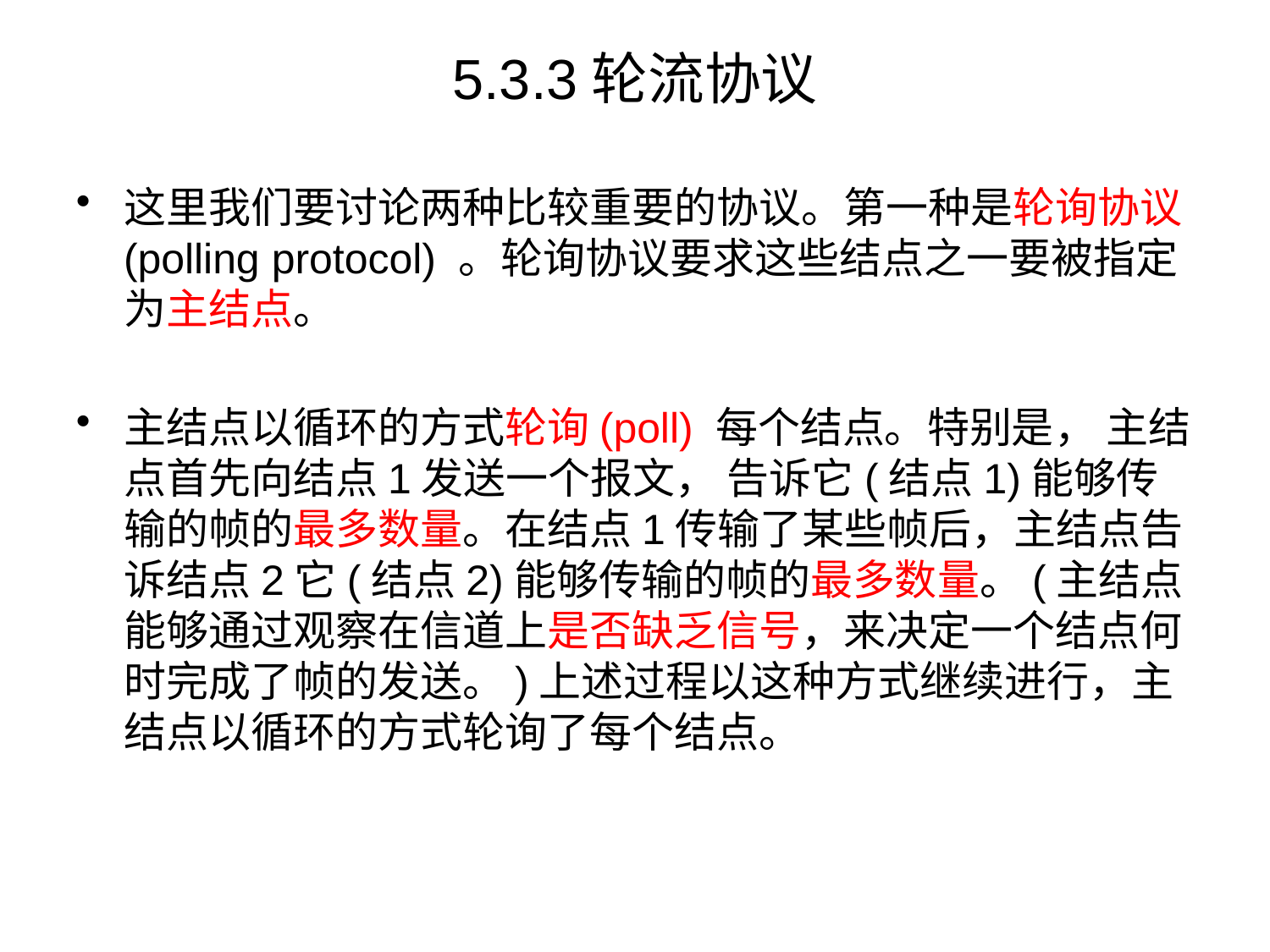

# 5.3.3轮流协议
这里我们要讨论两种比较重要的协议。第一种是轮询协议(polling protocol) 。轮询协议要求这些结点之一要被指定为主结点。

主结点以循环的方式轮询(poll) 每个结点。特别是， 主结点首先向结点1发送一个报文， 告诉它(结点1)能够传输的帧的最多数量。在结点1传输了某些帧后，主结点告诉结点2它(结点2)能够传输的帧的最多数量。(主结点能够通过观察在信道上是否缺乏信号，来决定一个结点何时完成了帧的发送。)上述过程以这种方式继续进行，主结点以循环的方式轮询了每个结点。